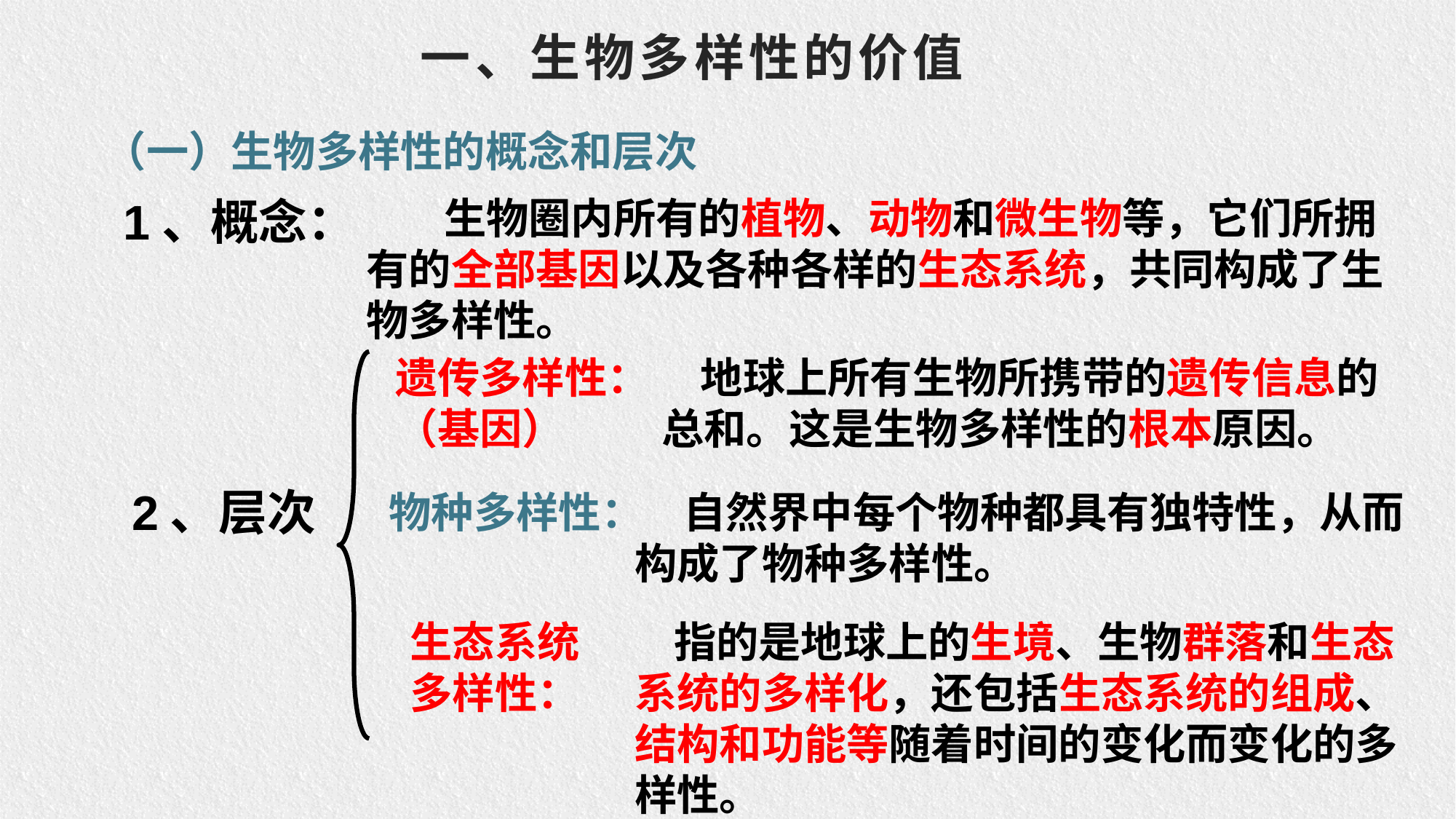

一、生物多样性的价值
（一）生物多样性的概念和层次
1、概念：
       生物圈内所有的植物、动物和微生物等，它们所拥有的全部基因以及各种各样的生态系统，共同构成了生物多样性。
遗传多样性：
（基因）
   地球上所有生物所携带的遗传信息的总和。这是生物多样性的根本原因。

2、层次
物种多样性：
    自然界中每个物种都具有独特性，从而构成了物种多样性。
生态系统
多样性：
   指的是地球上的生境、生物群落和生态系统的多样化，还包括生态系统的组成、结构和功能等随着时间的变化而变化的多样性。